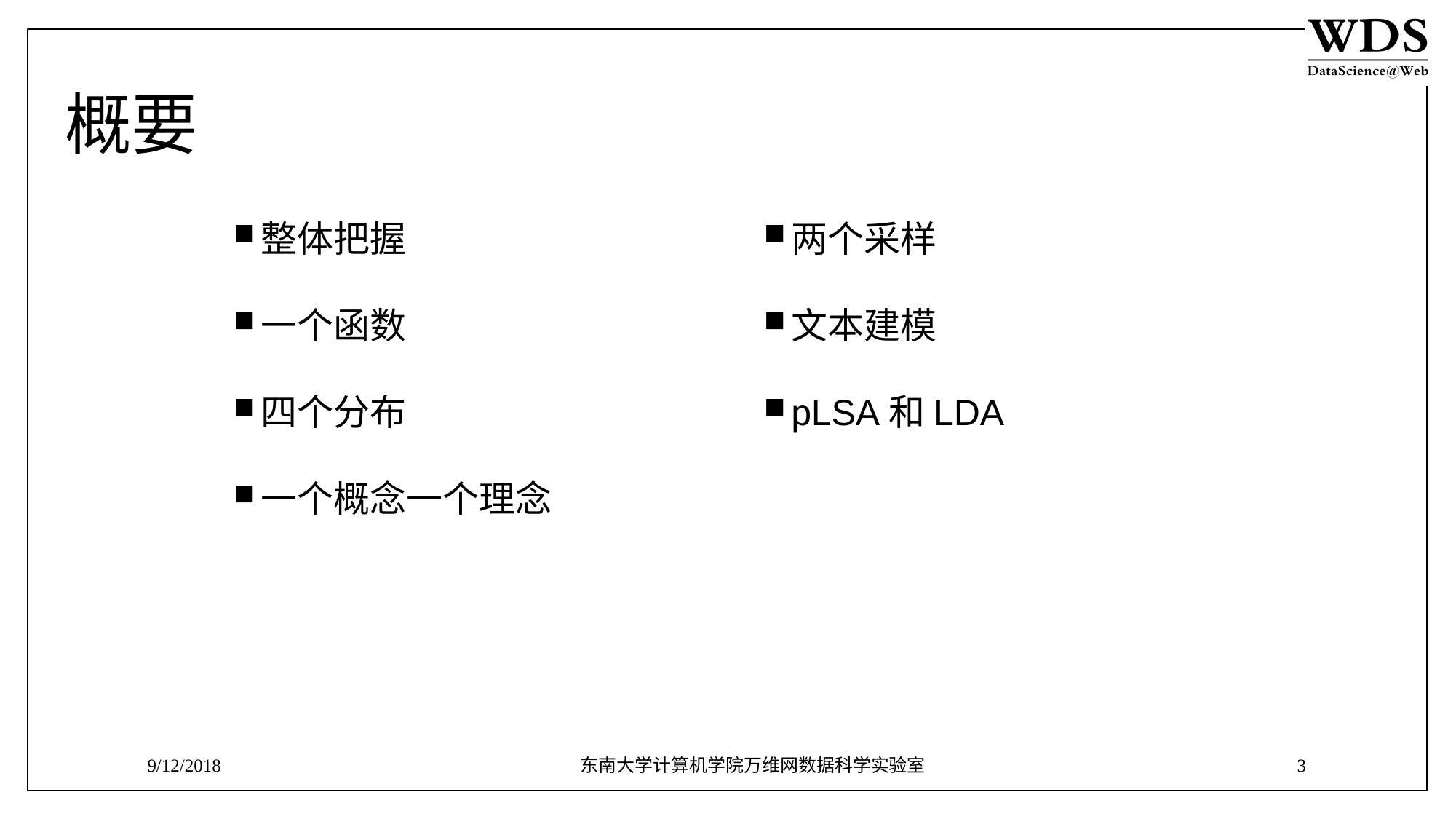

# 概要
整体把握
一个函数
四个分布
一个概念一个理念

两个采样
文本建模
pLSA和LDA

9/12/2018
东南大学计算机学院万维网数据科学实验室
3